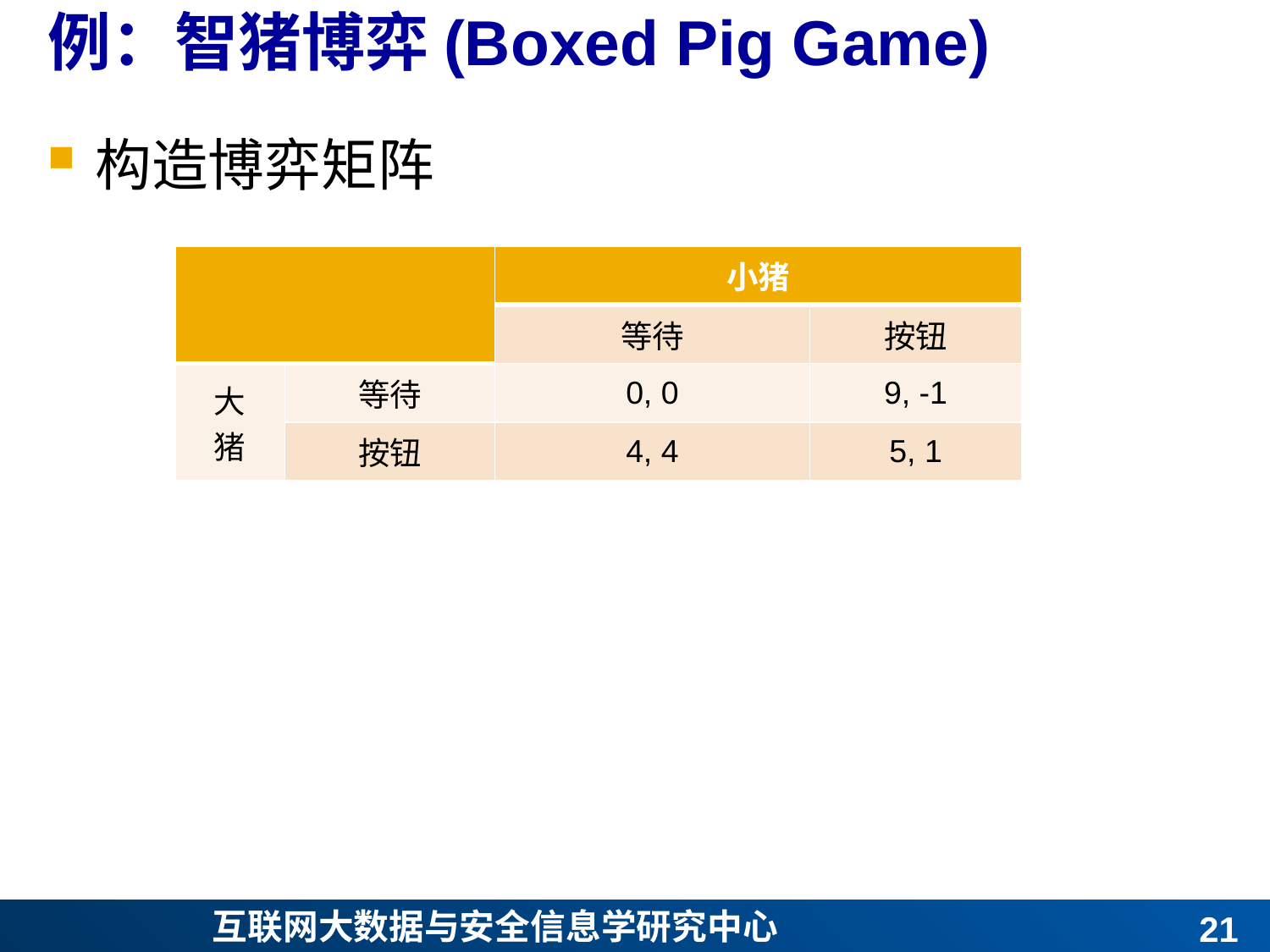

# 例：智猪博弈(Boxed Pig Game)
构造博弈矩阵
|  |  | 小猪 |  |
| --- | --- | --- | --- |
|  |  | 等待 | 按钮 |
| 大 猪 | 等待 | 0, 0 | 9, -1 |
|  | 按钮 | 4, 4 | 5, 1 |
21